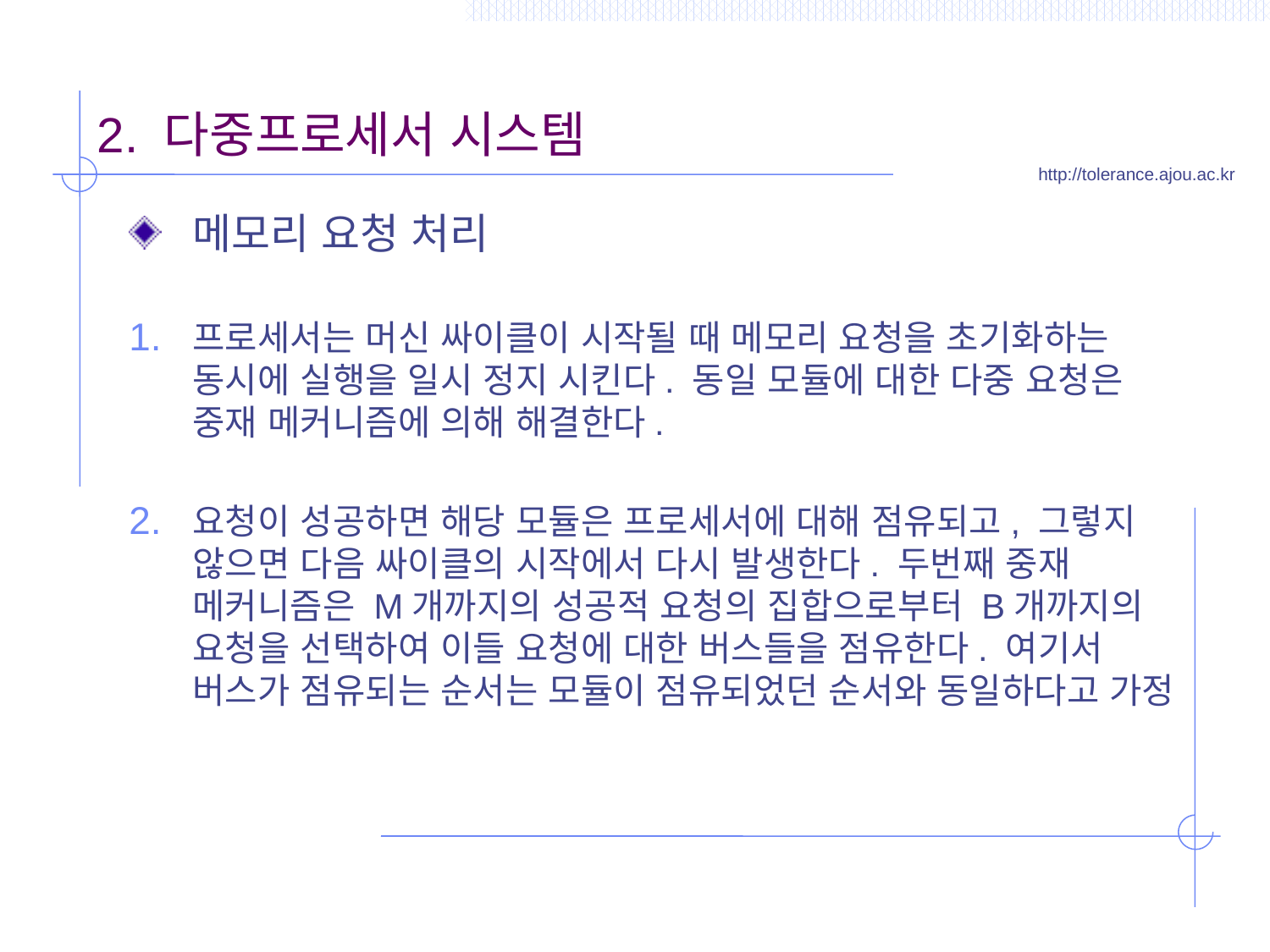

# 2. 다중프로세서 시스템
메모리 요청 처리

프로세서는 머신 싸이클이 시작될 때 메모리 요청을 초기화하는 동시에 실행을 일시 정지 시킨다. 동일 모듈에 대한 다중 요청은 중재 메커니즘에 의해 해결한다.

요청이 성공하면 해당 모듈은 프로세서에 대해 점유되고, 그렇지 않으면 다음 싸이클의 시작에서 다시 발생한다. 두번째 중재 메커니즘은 M개까지의 성공적 요청의 집합으로부터 B개까지의 요청을 선택하여 이들 요청에 대한 버스들을 점유한다. 여기서 버스가 점유되는 순서는 모듈이 점유되었던 순서와 동일하다고 가정